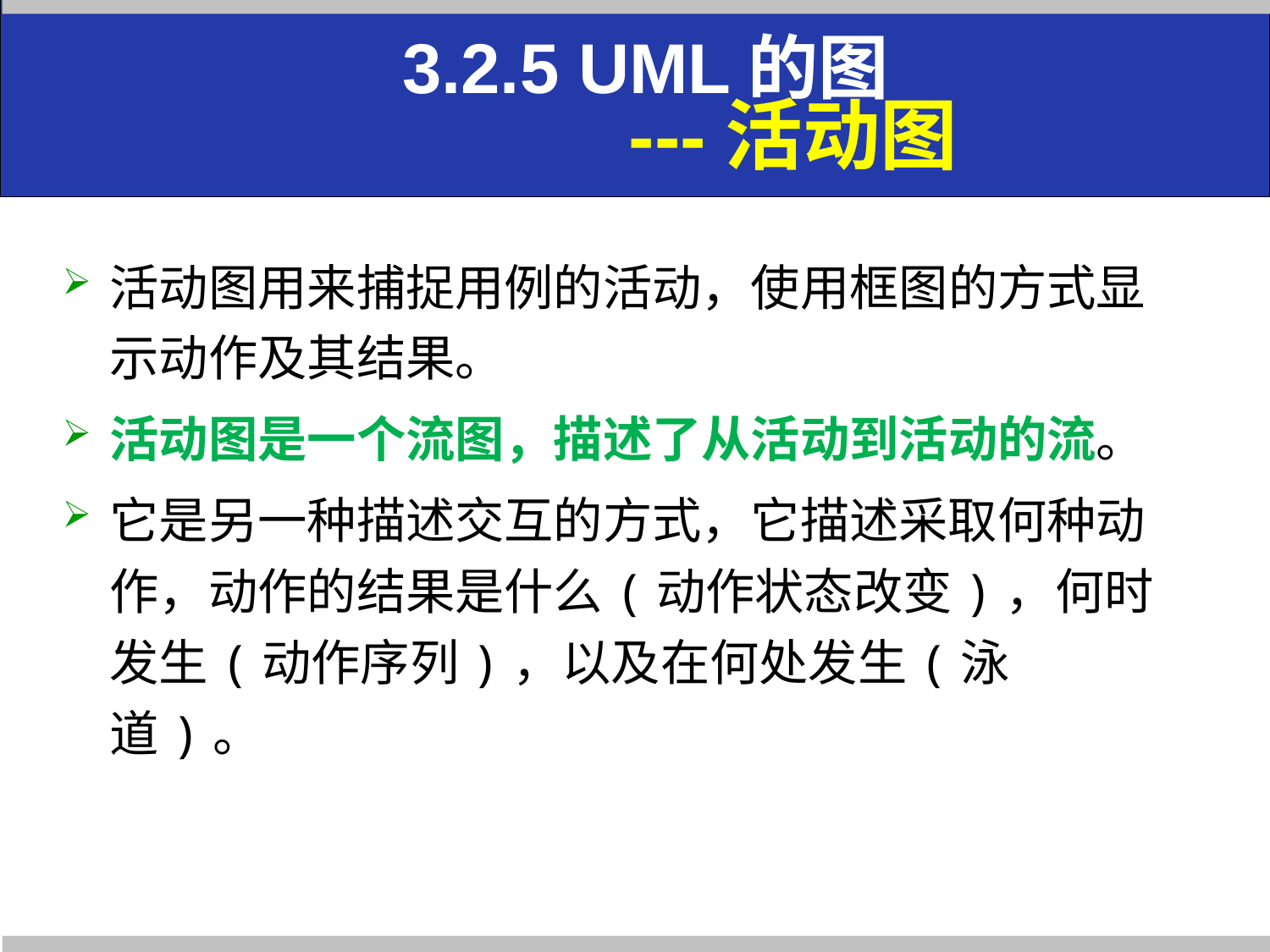

3.2.5 UML的图
                 ---活动图
活动图用来捕捉用例的活动，使用框图的方式显示动作及其结果。
活动图是一个流图，描述了从活动到活动的流。
它是另一种描述交互的方式，它描述采取何种动作，动作的结果是什么(动作状态改变)，何时发生(动作序列)，以及在何处发生(泳道)。
360